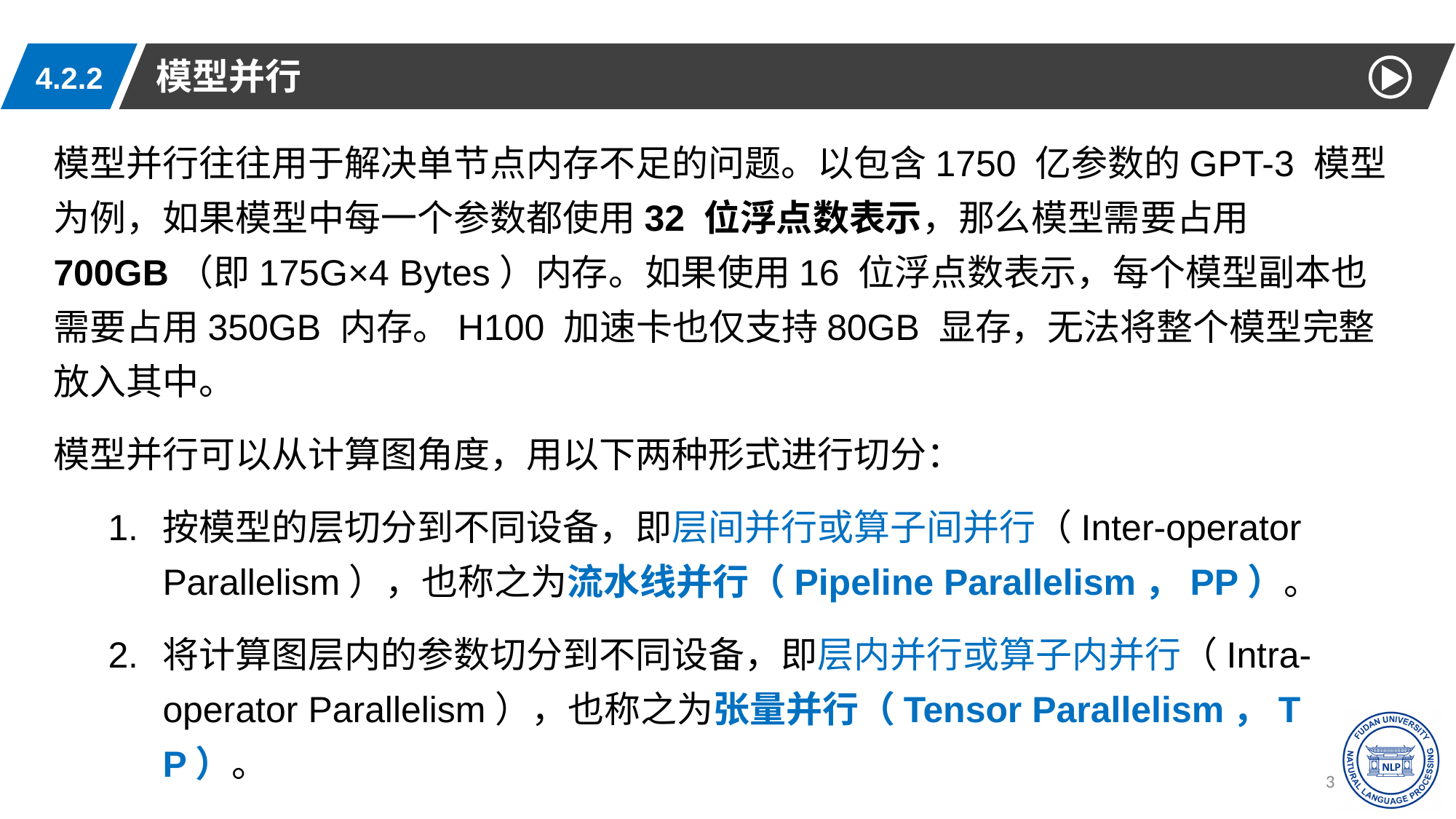

模型并行
4.2.2

模型并行往往用于解决单节点内存不足的问题。以包含1750 亿参数的GPT-3 模型为例，如果模型中每一个参数都使用32 位浮点数表示，那么模型需要占用700GB（即175G×4 Bytes）内存。如果使用16 位浮点数表示，每个模型副本也需要占用350GB 内存。H100 加速卡也仅支持80GB 显存，无法将整个模型完整放入其中。
模型并行可以从计算图角度，用以下两种形式进行切分：
按模型的层切分到不同设备，即层间并行或算子间并行（Inter-operator Parallelism），也称之为流水线并行（Pipeline Parallelism，PP）。
将计算图层内的参数切分到不同设备，即层内并行或算子内并行（Intra-operator Parallelism），也称之为张量并行（Tensor Parallelism，TP）。
33